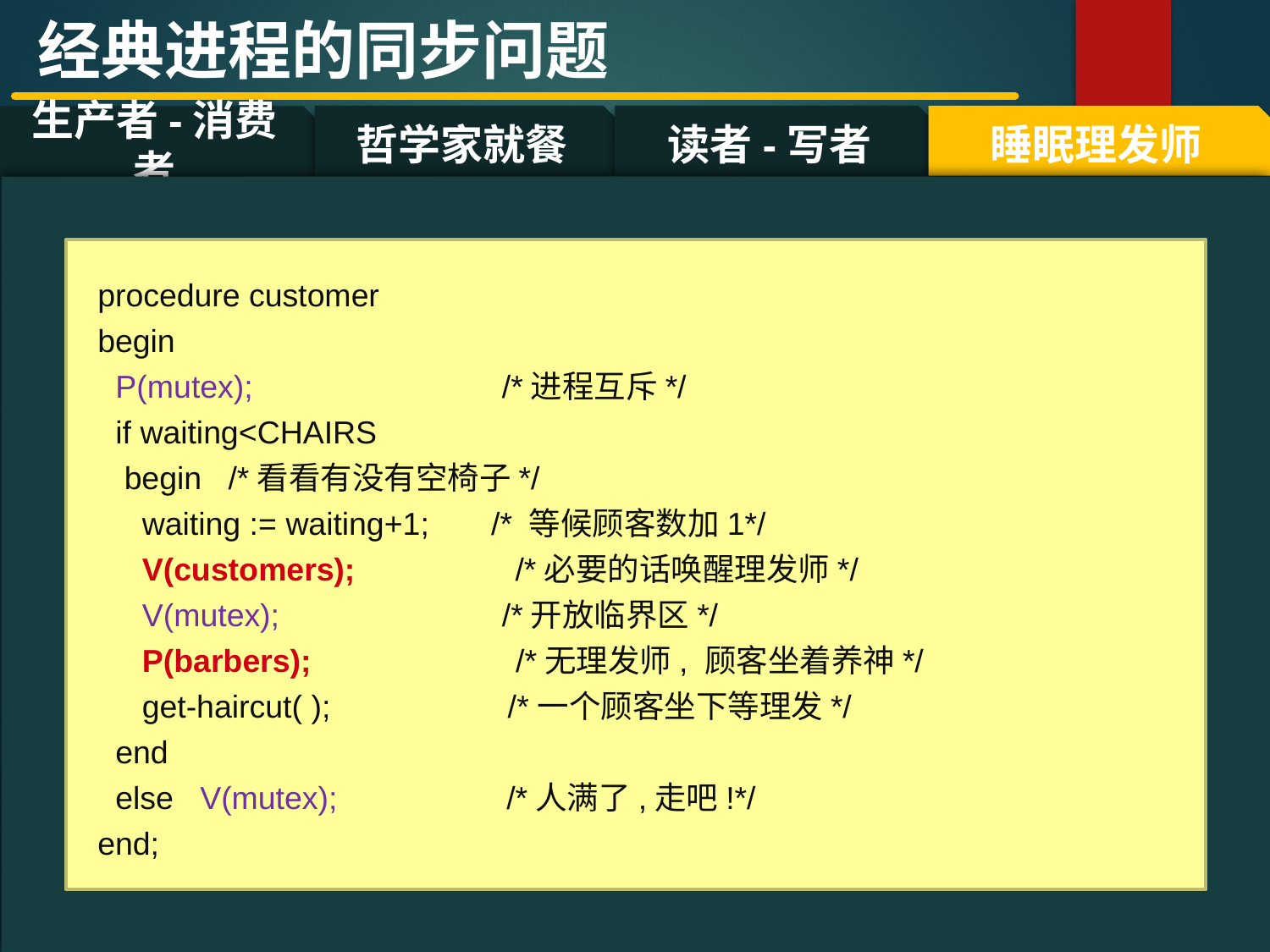

经典进程的同步问题
哲学家就餐
读者-写者
睡眠理发师
生产者-消费者
#
procedure customer
begin
  P(mutex);                            /*进程互斥*/
  if waiting<CHAIRS
   begin   /*看看有没有空椅子*/
     waiting := waiting+1;       /* 等候顾客数加1*/
     V(customers);                  /*必要的话唤醒理发师*/
     V(mutex);                         /*开放临界区*/
     P(barbers);                       /*无理发师, 顾客坐着养神*/
     get-haircut( );                    /*一个顾客坐下等理发*/
  end
  else   V(mutex);                   /*人满了,走吧!*/
end;